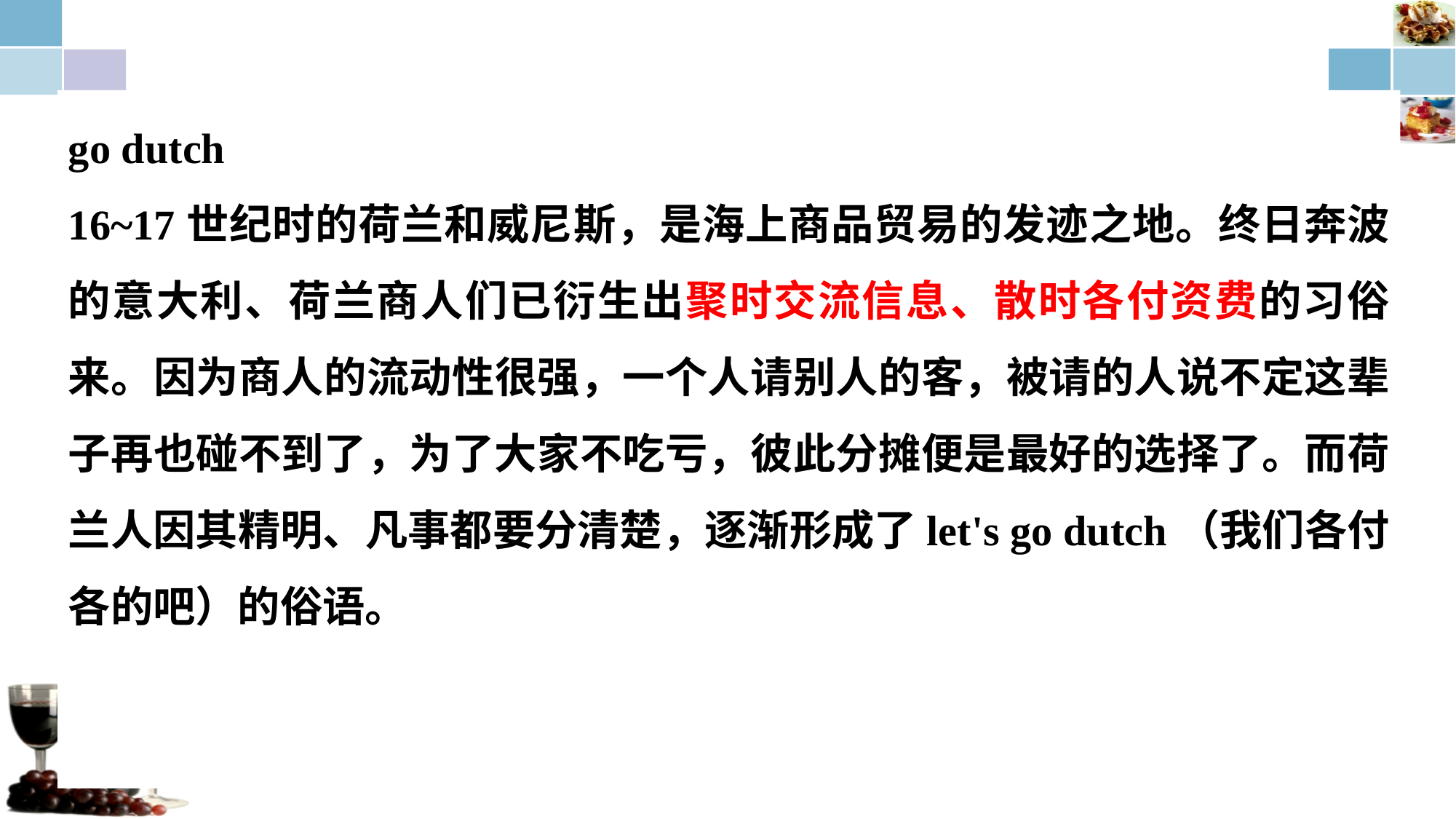

go dutch
16~17世纪时的荷兰和威尼斯，是海上商品贸易的发迹之地。终日奔波的意大利、荷兰商人们已衍生出聚时交流信息、散时各付资费的习俗来。因为商人的流动性很强，一个人请别人的客，被请的人说不定这辈子再也碰不到了，为了大家不吃亏，彼此分摊便是最好的选择了。而荷兰人因其精明、凡事都要分清楚，逐渐形成了let's go dutch（我们各付各的吧）的俗语。